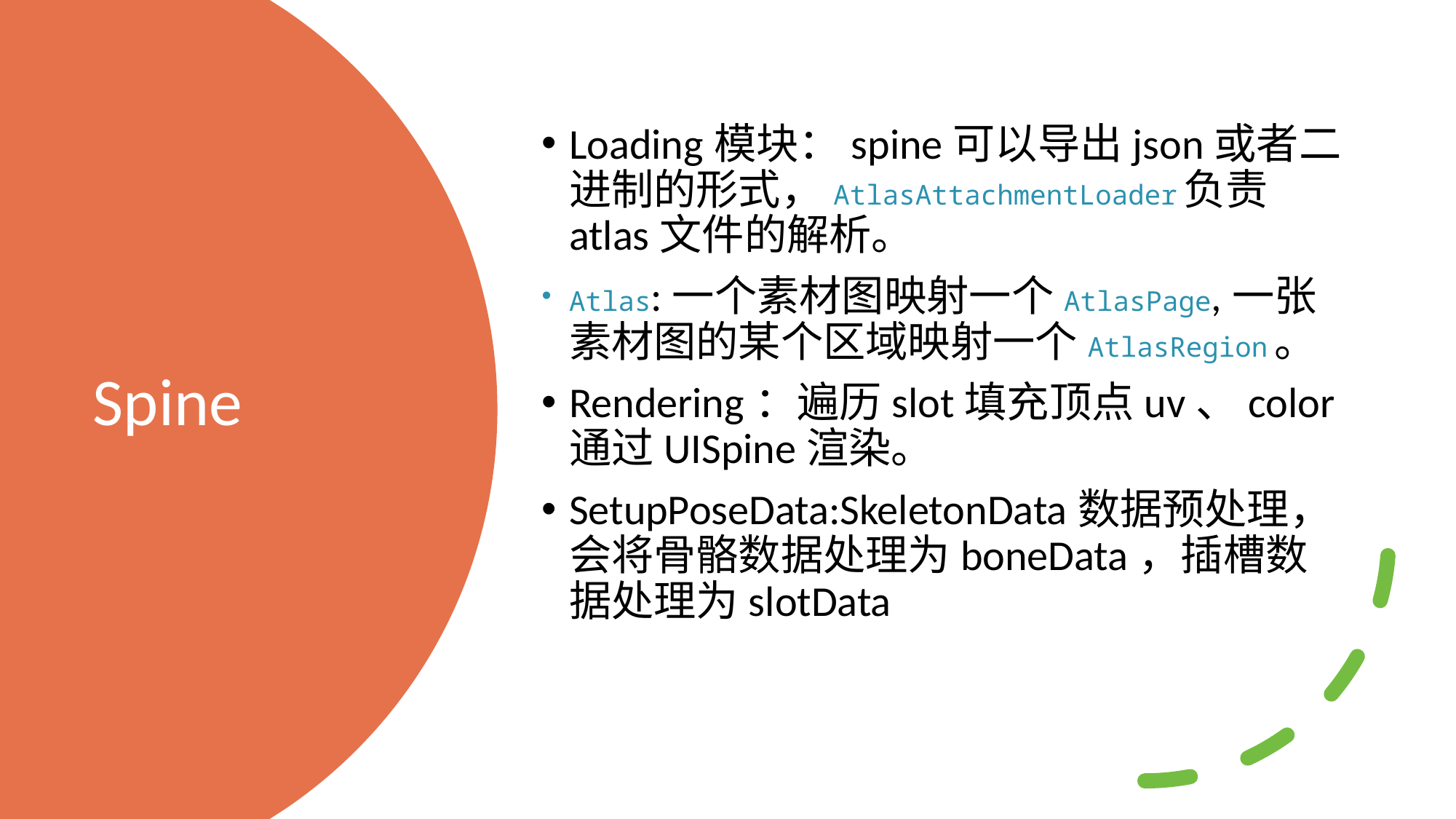

Loading模块：spine可以导出json或者二进制的形式，AtlasAttachmentLoader负责atlas文件的解析。
Atlas:一个素材图映射一个AtlasPage,一张素材图的某个区域映射一个AtlasRegion。
Rendering：遍历slot填充顶点uv、color通过UISpine渲染。
SetupPoseData:SkeletonData数据预处理，会将骨骼数据处理为boneData，插槽数据处理为slotData

# Spine